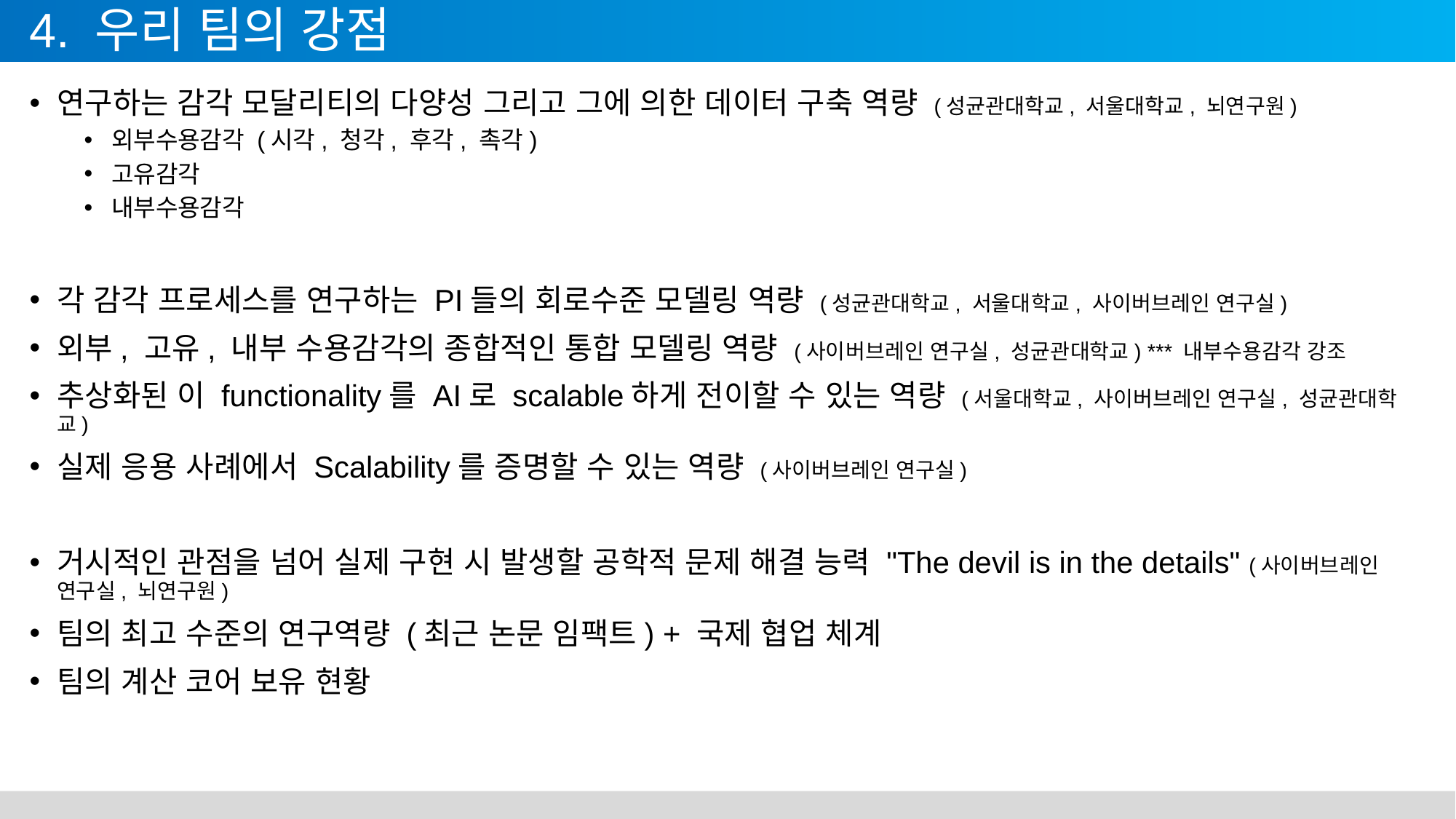

# 4. 우리 팀의 강점
연구하는 감각 모달리티의 다양성 그리고 그에 의한 데이터 구축 역량 (성균관대학교, 서울대학교, 뇌연구원)
외부수용감각 (시각, 청각, 후각, 촉각)
고유감각
내부수용감각

각 감각 프로세스를 연구하는 PI들의 회로수준 모델링 역량 (성균관대학교, 서울대학교, 사이버브레인 연구실)
외부, 고유, 내부 수용감각의 종합적인 통합 모델링 역량 (사이버브레인 연구실, 성균관대학교) *** 내부수용감각 강조
추상화된 이 functionality를 AI로 scalable하게 전이할 수 있는 역량 (서울대학교, 사이버브레인 연구실, 성균관대학교)
실제 응용 사례에서 Scalability를 증명할 수 있는 역량 (사이버브레인 연구실)

거시적인 관점을 넘어 실제 구현 시 발생할 공학적 문제 해결 능력 "The devil is in the details" (사이버브레인 연구실, 뇌연구원)
팀의 최고 수준의 연구역량 (최근 논문 임팩트) + 국제 협업 체계
팀의 계산 코어 보유 현황